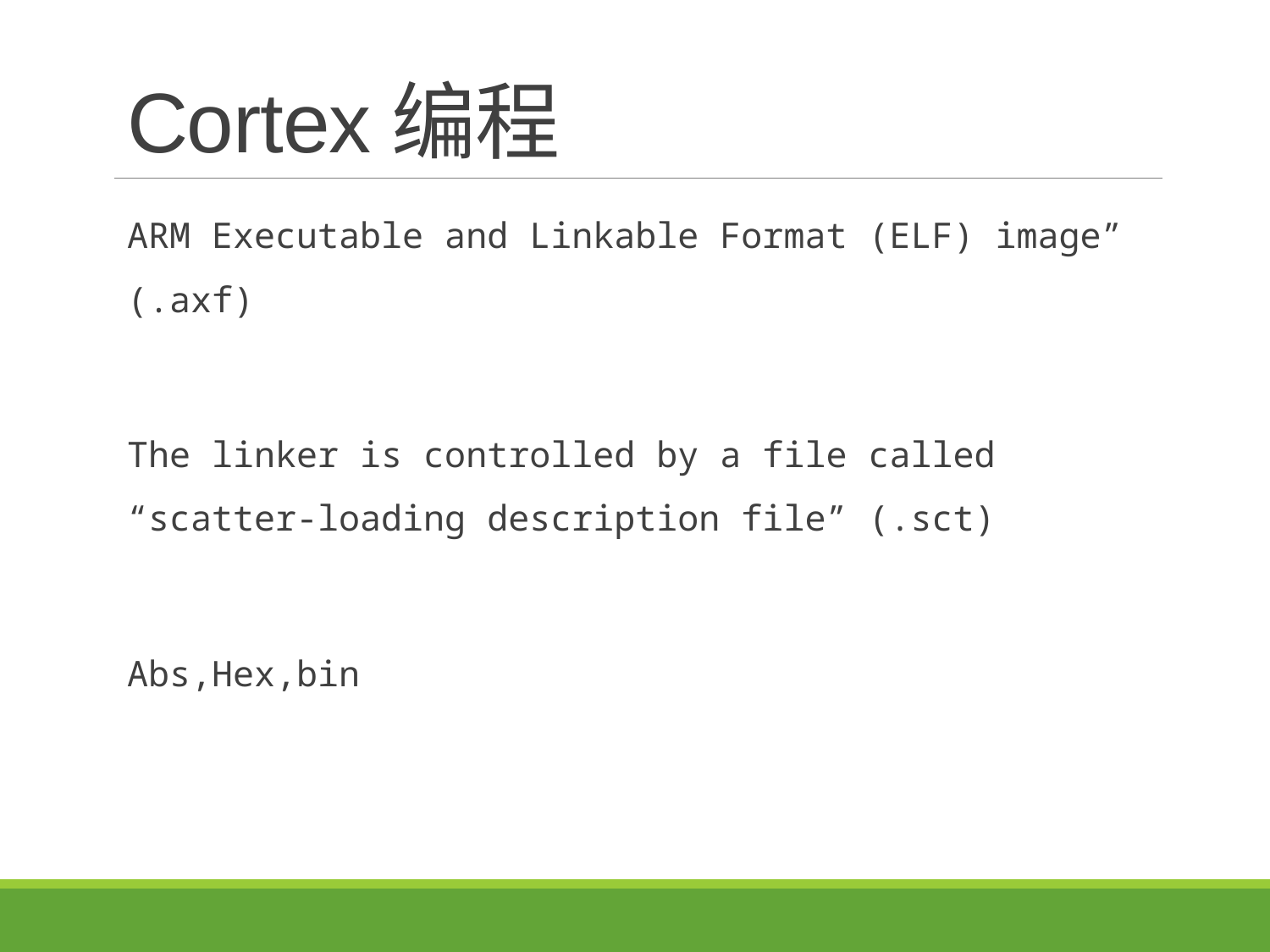

# Cortex编程
ARM Executable and Linkable Format (ELF) image” (.axf)

The linker is controlled by a file called “scatter-loading description file” (.sct)

Abs,Hex,bin